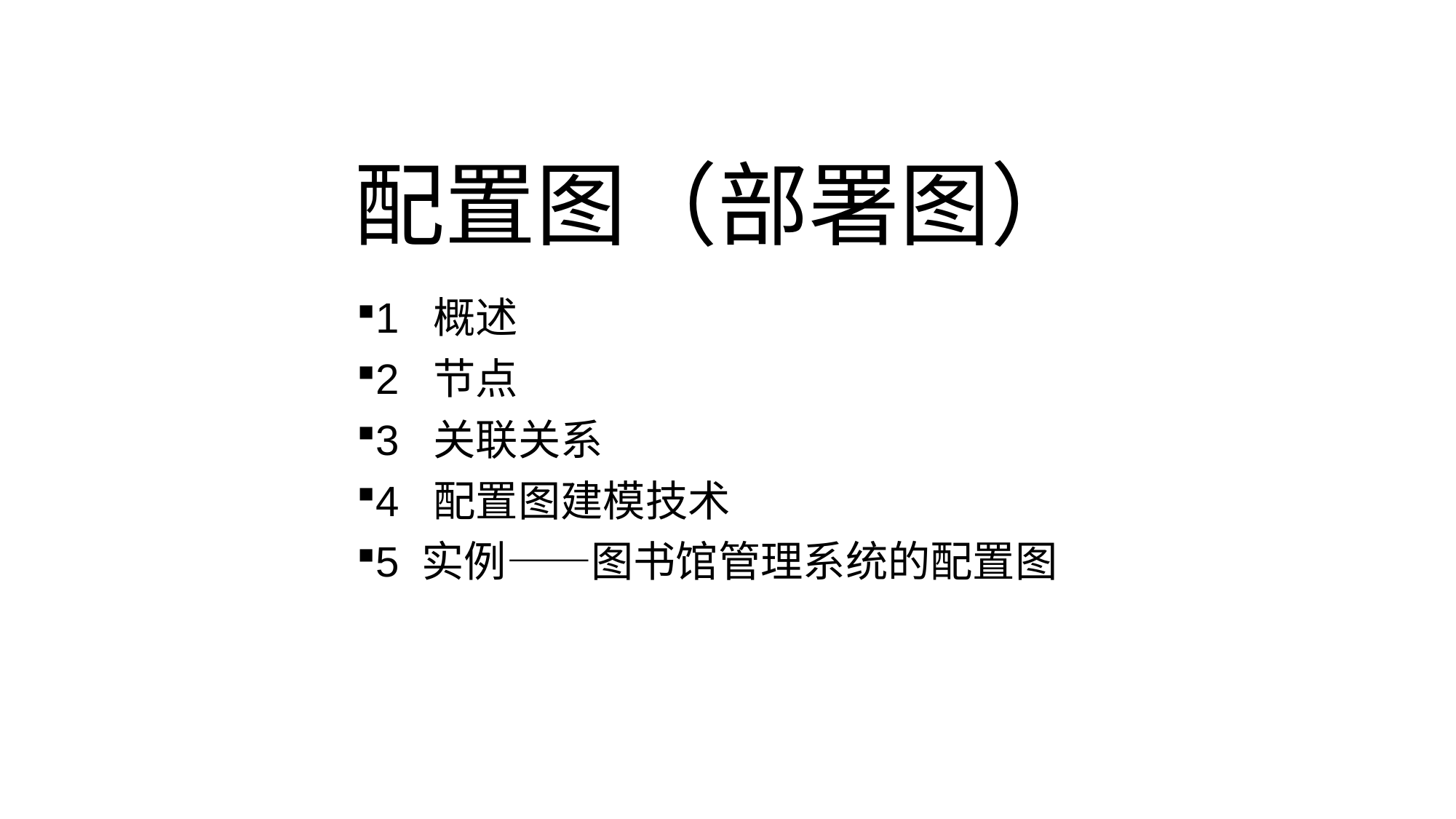

# 配置图（部署图）
1  概述
2  节点
3  关联关系
4  配置图建模技术
5 实例——图书馆管理系统的配置图